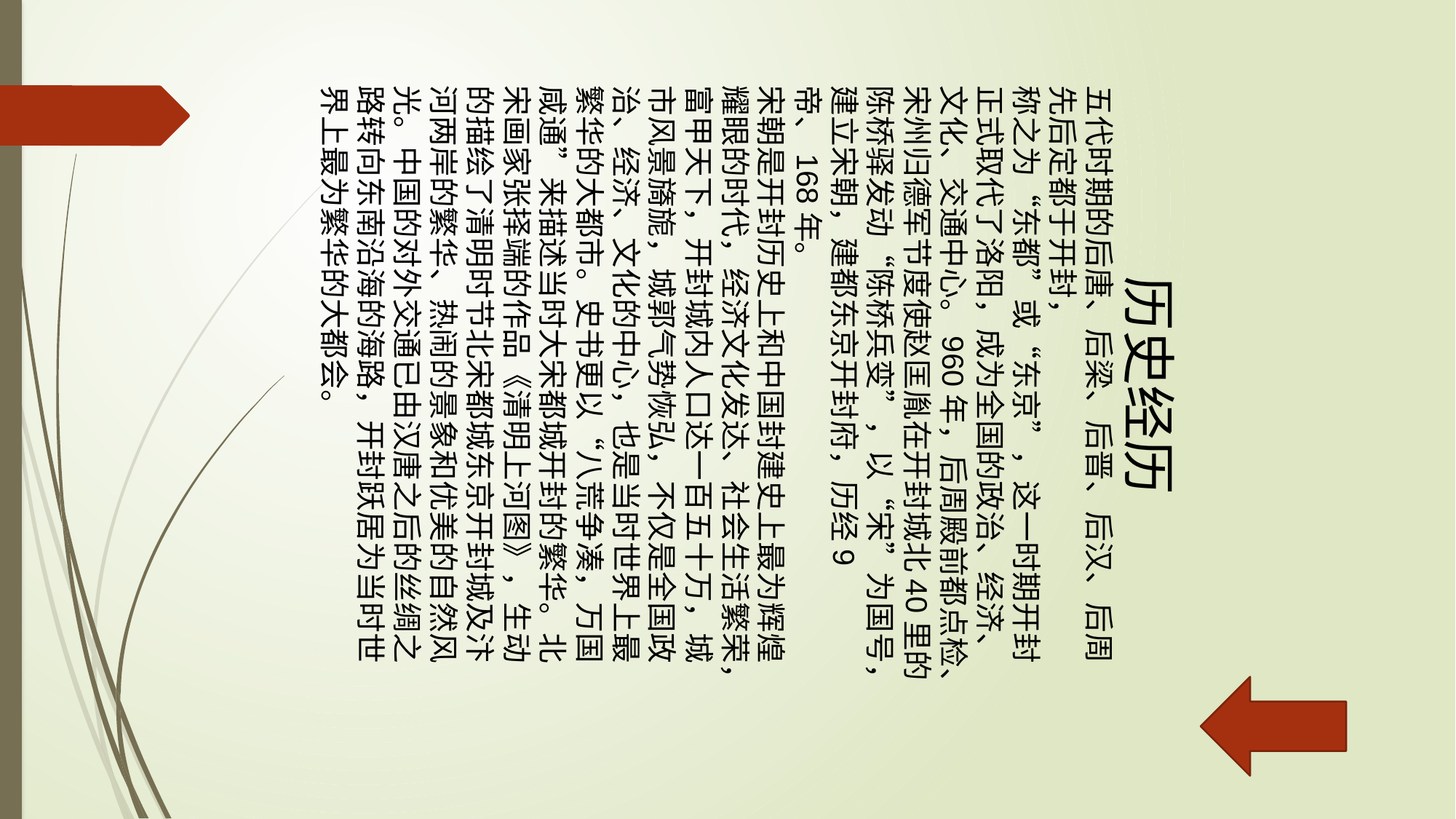

历史经历
五代时期的后唐、后梁、后晋、后汉、后周先后定都于开封，
称之为“东都”或“东京”，这一时期开封正式取代了洛阳，成为全国的政治、经济、文化、交通中心。960年，后周殿前都点检、宋州归德军节度使赵匡胤在开封城北40里的陈桥驿发动“陈桥兵变”，以“宋”为国号，建立宋朝，建都东京开封府，历经9帝、168年。
宋朝是开封历史上和中国封建史上最为辉煌耀眼的时代，经济文化发达、社会生活繁荣，富甲天下，开封城内人口达一百五十万，城市风景旖旎，城郭气势恢弘，不仅是全国政治、经济、文化的中心，也是当时世界上最繁华的大都市。史书更以“八荒争凑，万国咸通”来描述当时大宋都城开封的繁华。北宋画家张择端的作品《清明上河图》，生动的描绘了清明时节北宋都城东京开封城及汴河两岸的繁华、热闹的景象和优美的自然风光。中国的对外交通已由汉唐之后的丝绸之路转向东南沿海的海路，开封跃居为当时世界上最为繁华的大都会。